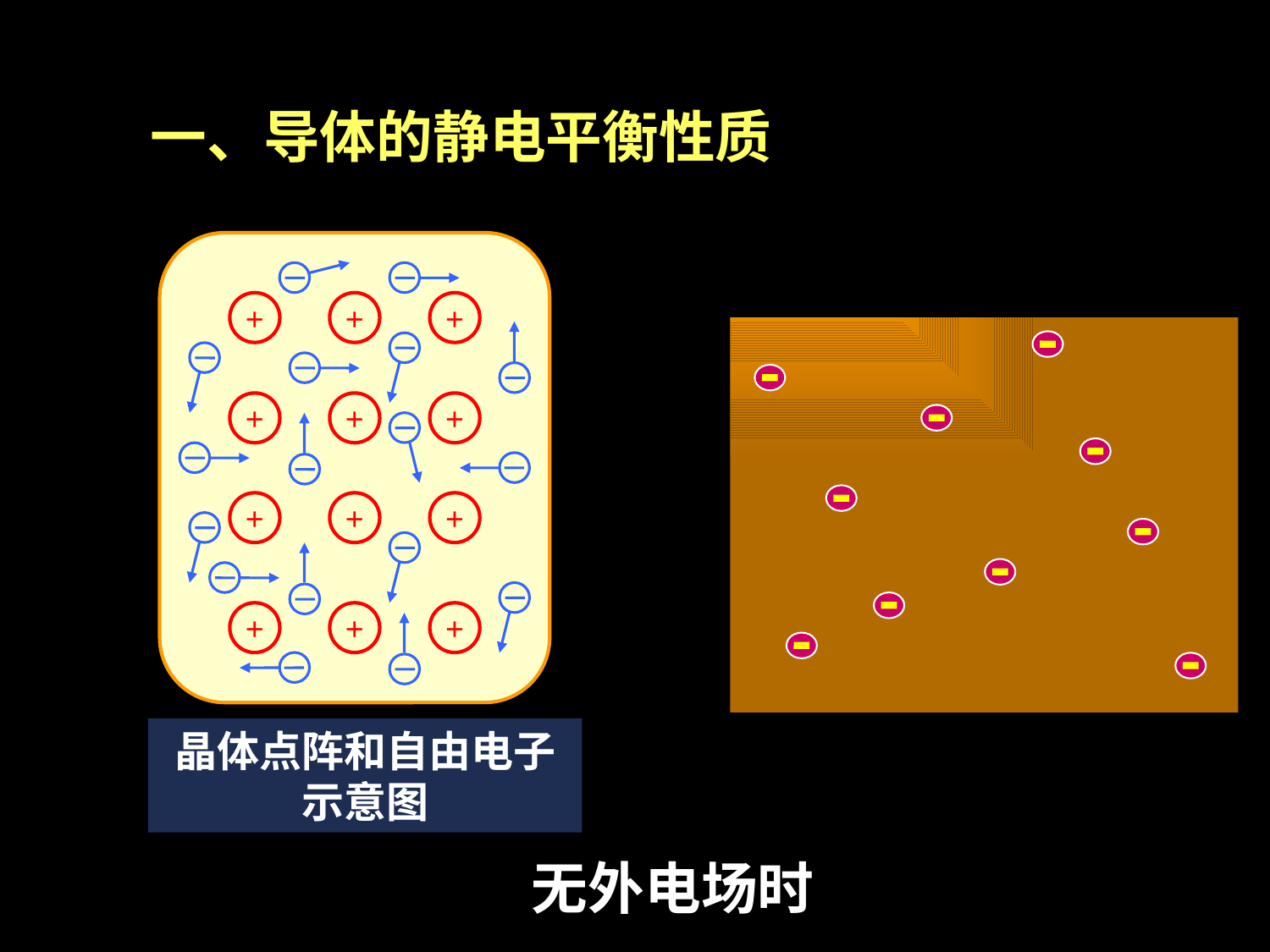

一、导体的静电平衡性质

+
+
+

+
+
+

+
+
+

+
+
+

晶体点阵和自由电子示意图

无外电场时